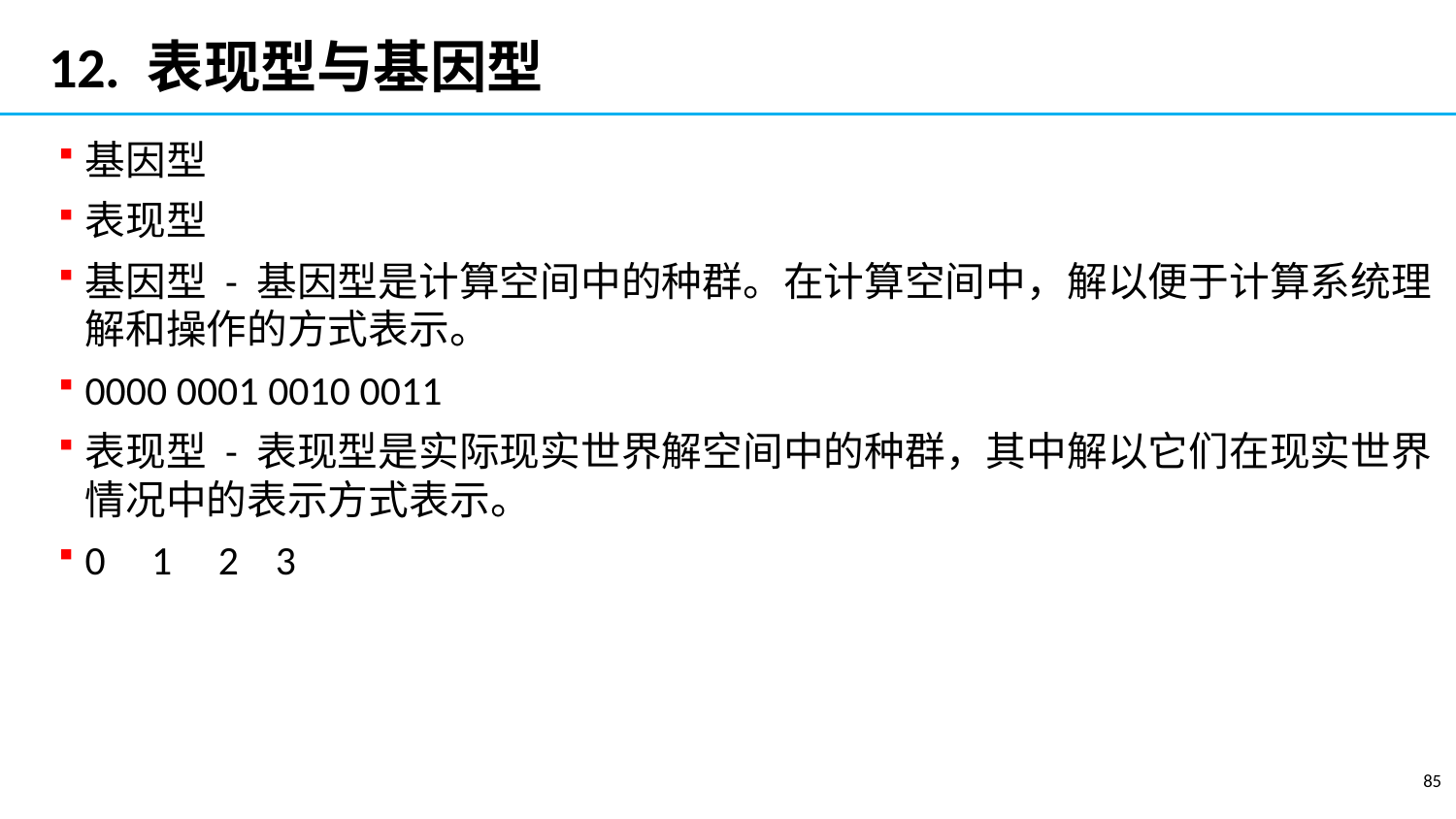

# 12. 表现型与基因型

基因型
表现型
基因型 - 基因型是计算空间中的种群。在计算空间中，解以便于计算系统理解和操作的方式表示。
0000 0001 0010 0011
表现型 - 表现型是实际现实世界解空间中的种群，其中解以它们在现实世界情况中的表示方式表示。
0     1     2    3
85